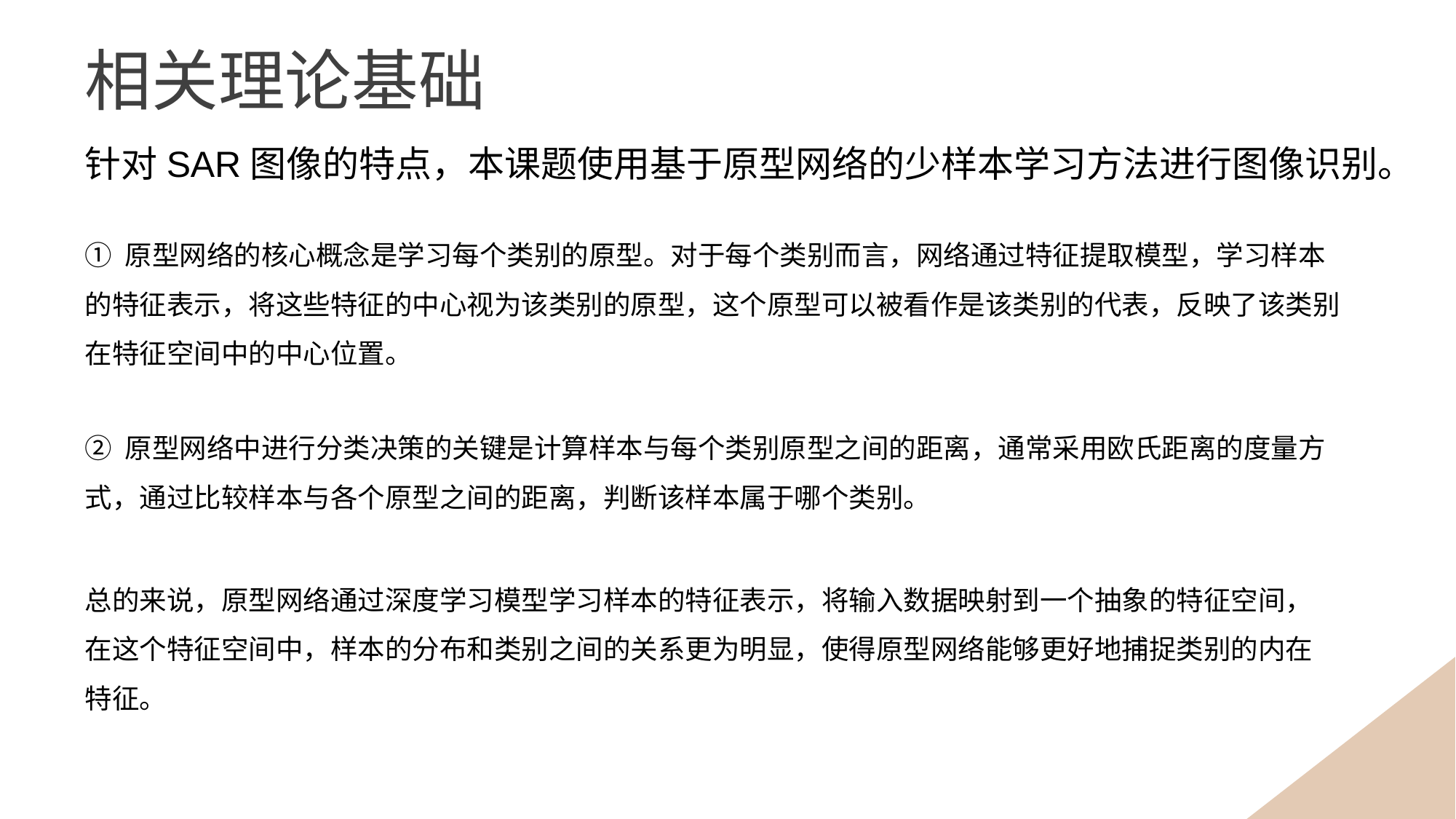

相关理论基础
针对SAR图像的特点，本课题使用基于原型网络的少样本学习方法进行图像识别。
① 原型网络的核心概念是学习每个类别的原型。对于每个类别而言，网络通过特征提取模型，学习样本的特征表示，将这些特征的中心视为该类别的原型，这个原型可以被看作是该类别的代表，反映了该类别在特征空间中的中心位置。
② 原型网络中进行分类决策的关键是计算样本与每个类别原型之间的距离，通常采用欧氏距离的度量方式，通过比较样本与各个原型之间的距离，判断该样本属于哪个类别。
总的来说，原型网络通过深度学习模型学习样本的特征表示，将输入数据映射到一个抽象的特征空间，在这个特征空间中，样本的分布和类别之间的关系更为明显，使得原型网络能够更好地捕捉类别的内在特征。